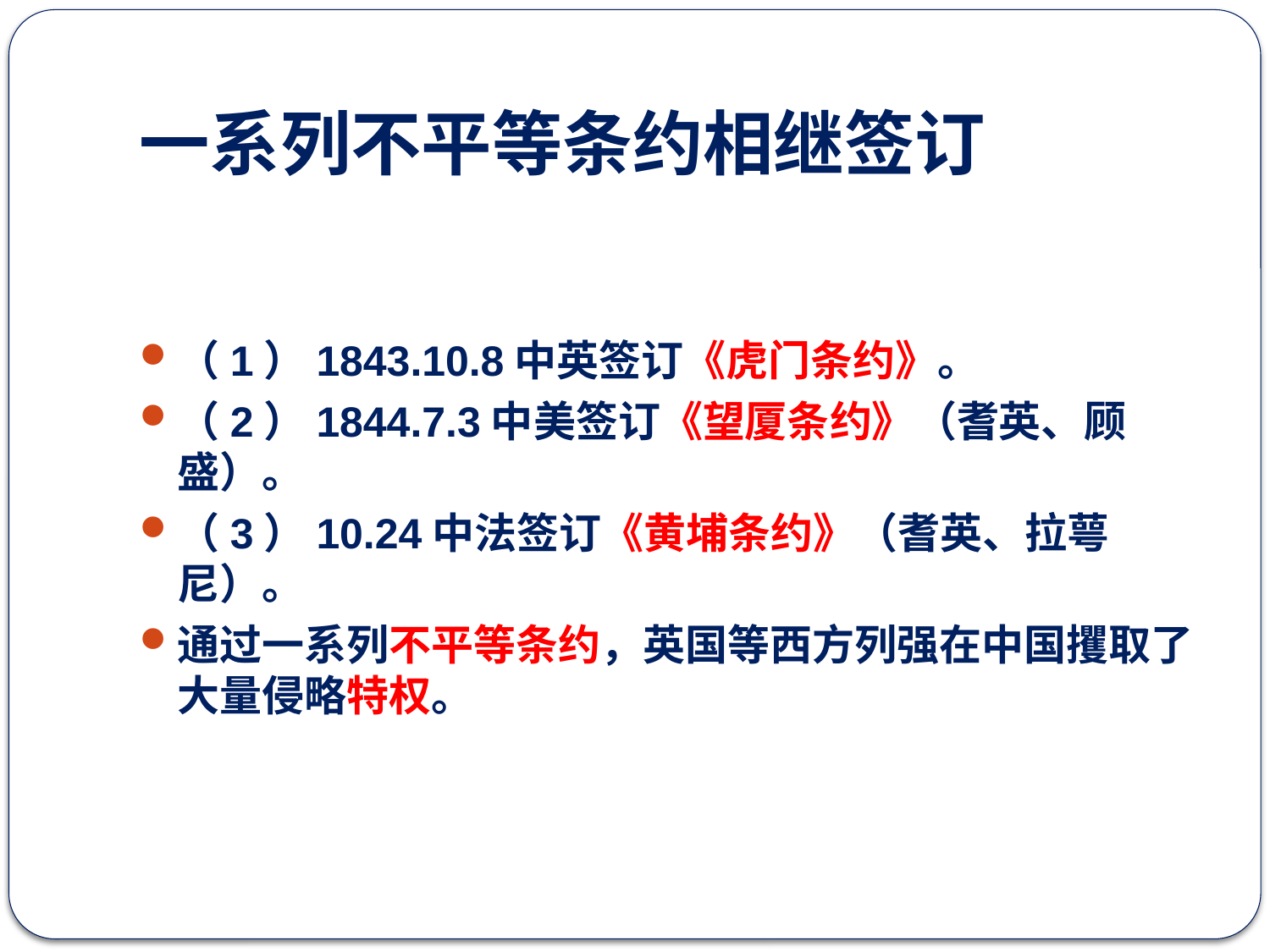

# 一系列不平等条约相继签订
（1）1843.10.8中英签订《虎门条约》。
（2）1844.7.3中美签订《望厦条约》（耆英、顾盛）。
（3）10.24中法签订《黄埔条约》（耆英、拉萼尼）。
通过一系列不平等条约，英国等西方列强在中国攫取了大量侵略特权。